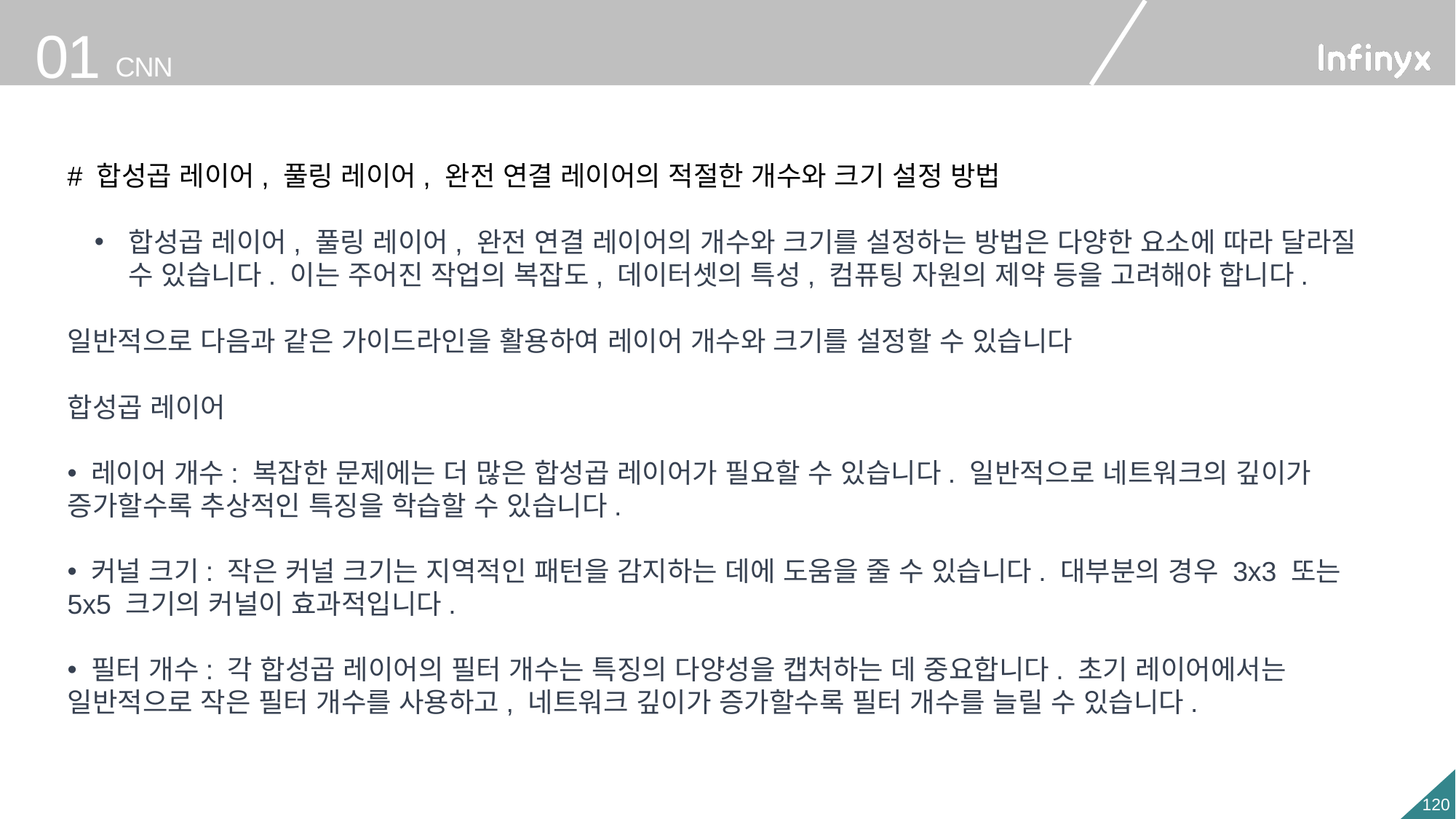

# 합성곱 레이어, 풀링 레이어, 완전 연결 레이어의 적절한 개수와 크기 설정 방법
합성곱 레이어, 풀링 레이어, 완전 연결 레이어의 개수와 크기를 설정하는 방법은 다양한 요소에 따라 달라질 수 있습니다. 이는 주어진 작업의 복잡도, 데이터셋의 특성, 컴퓨팅 자원의 제약 등을 고려해야 합니다.
일반적으로 다음과 같은 가이드라인을 활용하여 레이어 개수와 크기를 설정할 수 있습니다
합성곱 레이어

 레이어 개수: 복잡한 문제에는 더 많은 합성곱 레이어가 필요할 수 있습니다. 일반적으로 네트워크의 깊이가 증가할수록 추상적인 특징을 학습할 수 있습니다.

 커널 크기: 작은 커널 크기는 지역적인 패턴을 감지하는 데에 도움을 줄 수 있습니다. 대부분의 경우 3x3 또는 5x5 크기의 커널이 효과적입니다.

 필터 개수: 각 합성곱 레이어의 필터 개수는 특징의 다양성을 캡처하는 데 중요합니다. 초기 레이어에서는 일반적으로 작은 필터 개수를 사용하고, 네트워크 깊이가 증가할수록 필터 개수를 늘릴 수 있습니다.